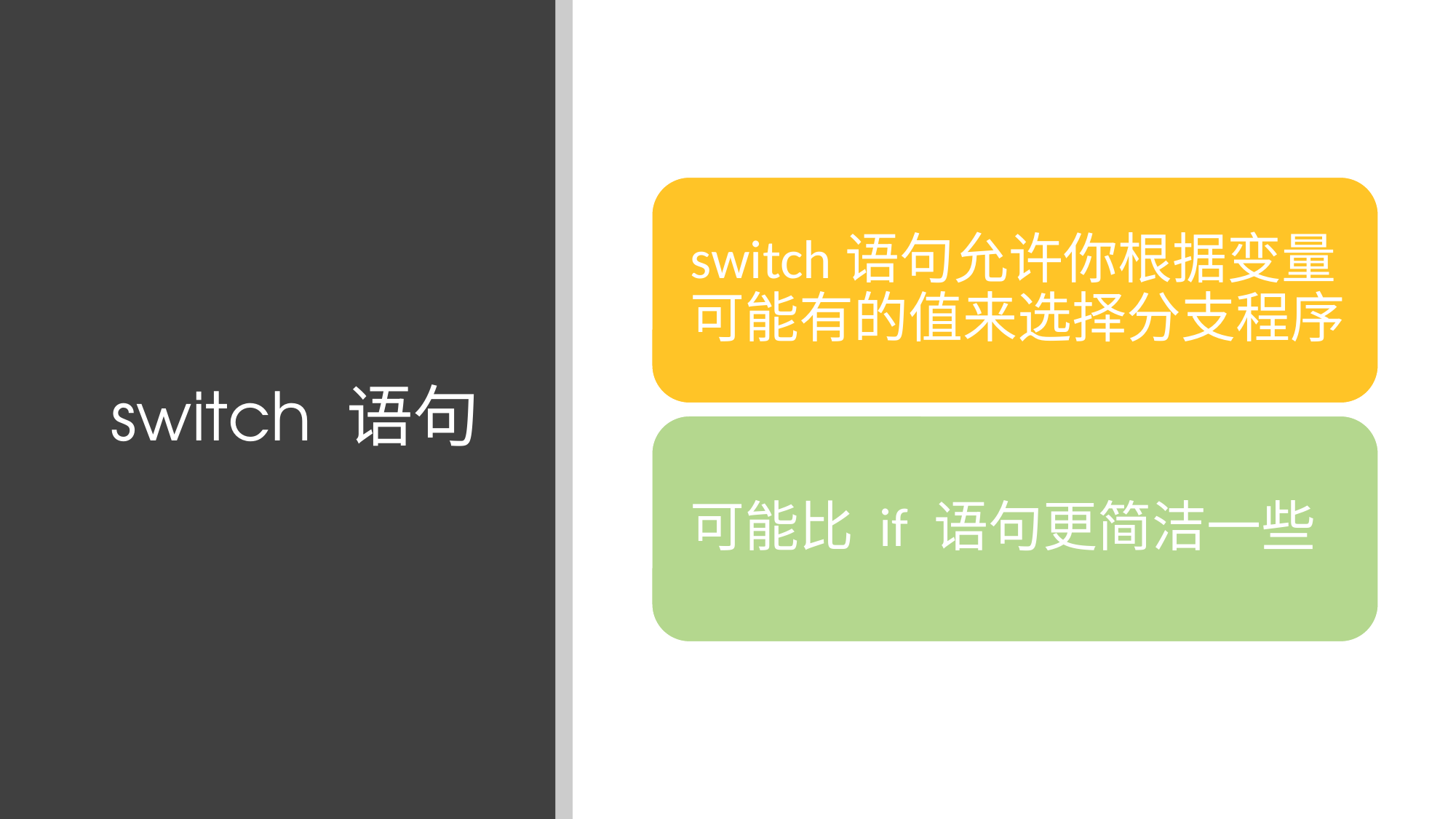

switch语句允许你根据变量可能有的值来选择分支程序
可能比 if 语句更简洁一些
# switch 语句